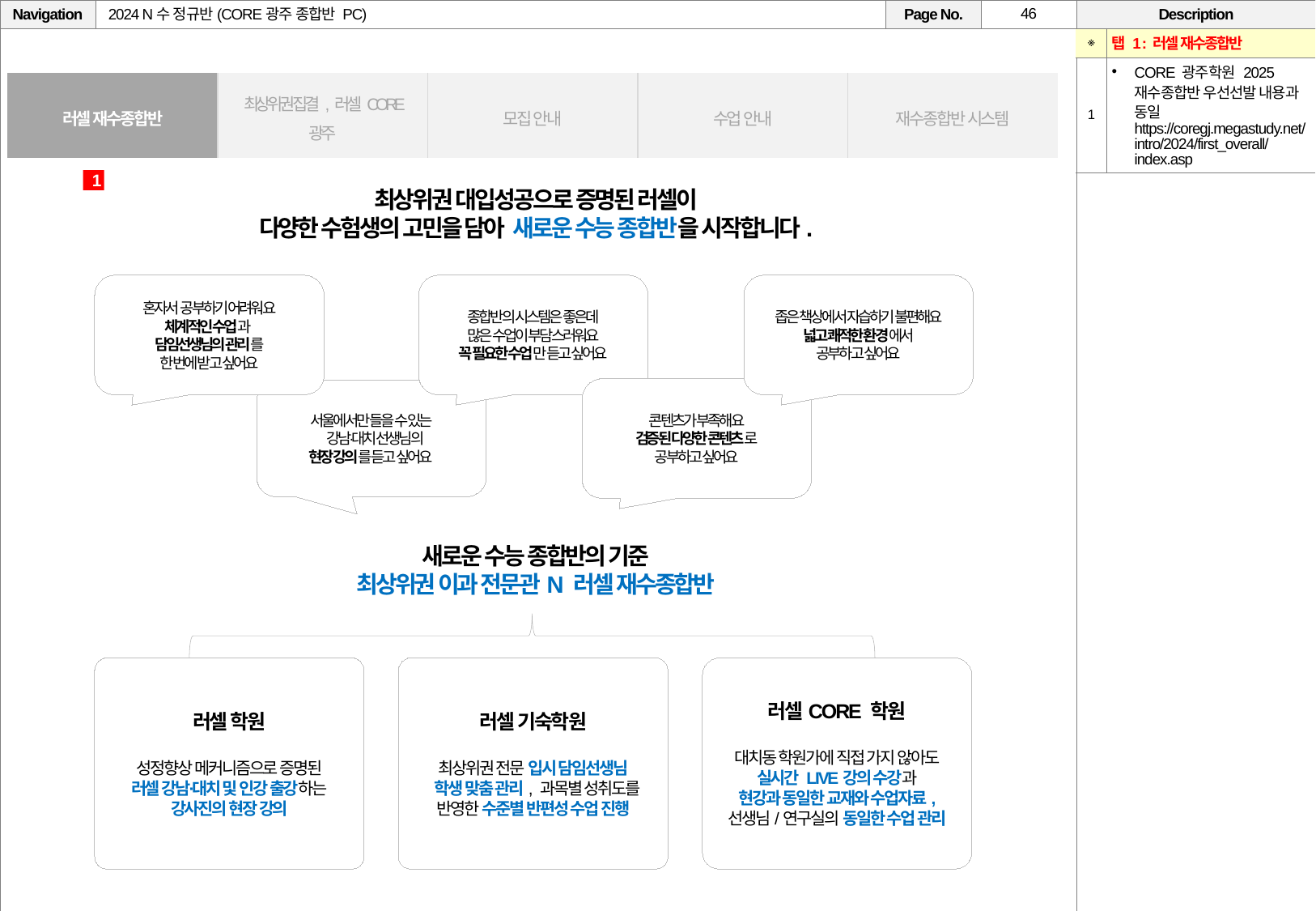

# 2024 N수 정규반(CORE광주 종합반 PC)
| ※ | 탭 1 : 러셀 재수종합반 |
| --- | --- |
| 1 | CORE 광주학원 2025 재수종합반 우선선발 내용과 동일 https://coregj.megastudy.net/intro/2024/first\_overall/index.asp |
| 러셀 재수종합반 | 최상위권 집결, 러셀CORE 광주 | 모집 안내 | 수업 안내 | 재수종합반 시스템 |
| --- | --- | --- | --- | --- |
1
최상위권 대입성공으로 증명된 러셀이
다양한 수험생의 고민을 담아 새로운 수능 종합반을 시작합니다.
종합반의 시스템은 좋은데
많은 수업이 부담스러워요
꼭 필요한 수업만 듣고 싶어요
좁은 책상에서 자습하기 불편해요
넓고 쾌적한 환경에서
공부하고 싶어요
혼자서  공부하기 어려워요
체계적인 수업과
담임선생님의 관리를
한 번에 받고 싶어요

콘텐츠가 부족해요
검증된 다양한 콘텐츠로
공부하고 싶어요
서울에서만 들을 수 있는
 강남∙대치 선생님의
현장 강의를 듣고 싶어요
새로운 수능 종합반의 기준
최상위권 이과 전문관N 러셀 재수종합반
러셀CORE 학원

대치동 학원가에 직접 가지 않아도
실시간 LIVE강의 수강과
현강과 동일한 교재와 수업자료,
선생님/연구실의 동일한 수업 관리
러셀 기숙학원

최상위권 전문 입시 담임선생님
 학생 맞춤 관리, 과목별 성취도를
반영한 수준별 반편성 수업 진행
러셀 학원

성정향상 메커니즘으로 증명된
러셀 강남∙대치 및 인강 출강하는
강사진의 현장 강의